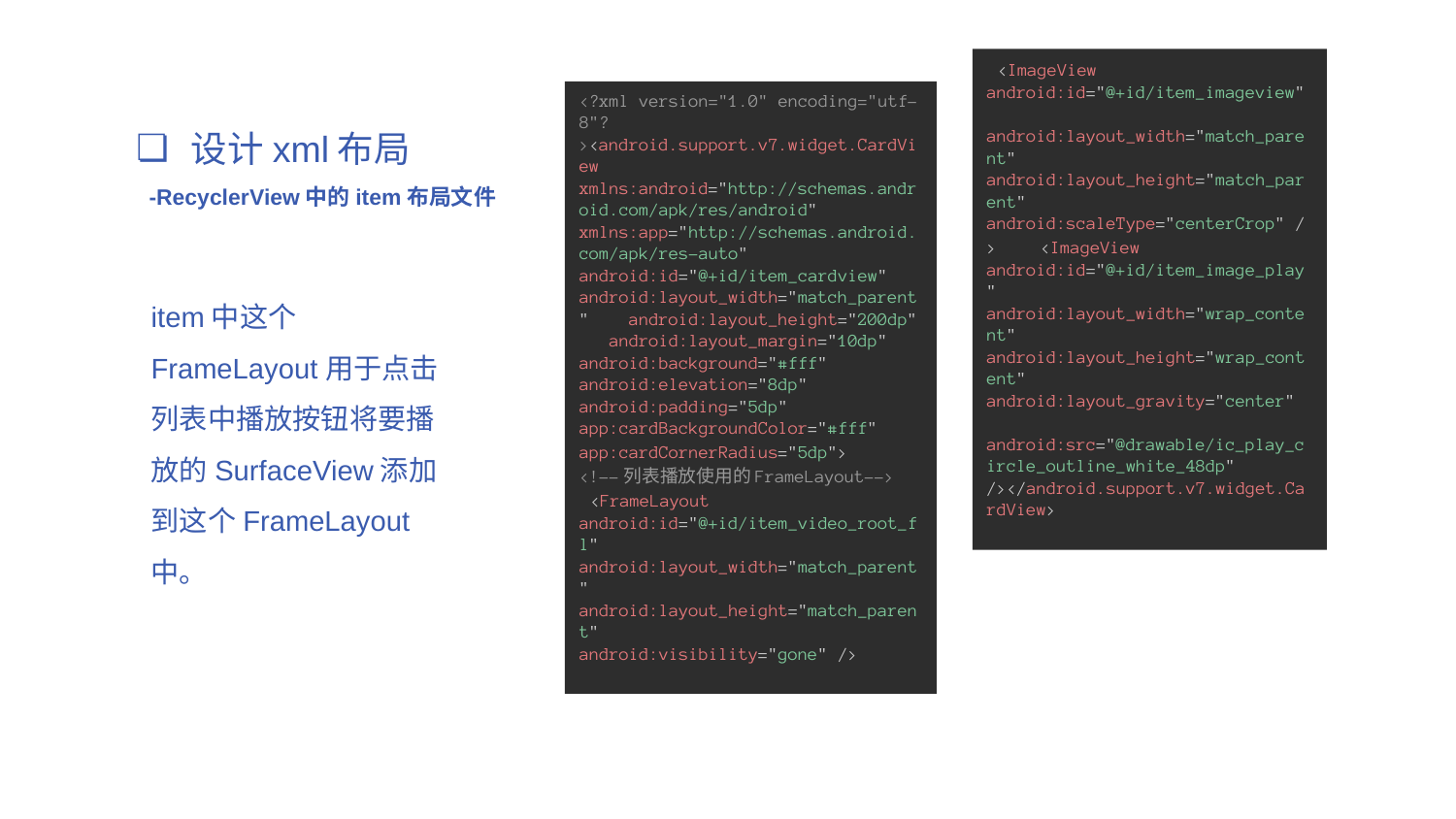

<?xml version="1.0" encoding="utf-8"?><android.support.v7.widget.CardView xmlns:android="http://schemas.android.com/apk/res/android"    xmlns:app="http://schemas.android.com/apk/res-auto"    android:id="@+id/item_cardview"    android:layout_width="match_parent"    android:layout_height="200dp"    android:layout_margin="10dp"    android:background="#fff"    android:elevation="8dp"    android:padding="5dp"    app:cardBackgroundColor="#fff"    app:cardCornerRadius="5dp">    <!--列表播放使用的FrameLayout-->    <FrameLayout        android:id="@+id/item_video_root_fl"        android:layout_width="match_parent"        android:layout_height="match_parent"        android:visibility="gone" />
 <ImageView        android:id="@+id/item_imageview"        android:layout_width="match_parent"        android:layout_height="match_parent"        android:scaleType="centerCrop" />    <ImageView        android:id="@+id/item_image_play"        android:layout_width="wrap_content"        android:layout_height="wrap_content"        android:layout_gravity="center"        android:src="@drawable/ic_play_circle_outline_white_48dp" /></android.support.v7.widget.CardView>
设计xml布局
  -RecyclerView中的item布局文件
item中这个FrameLayout用于点击列表中播放按钮将要播放的SurfaceView添加到这个FrameLayout中。